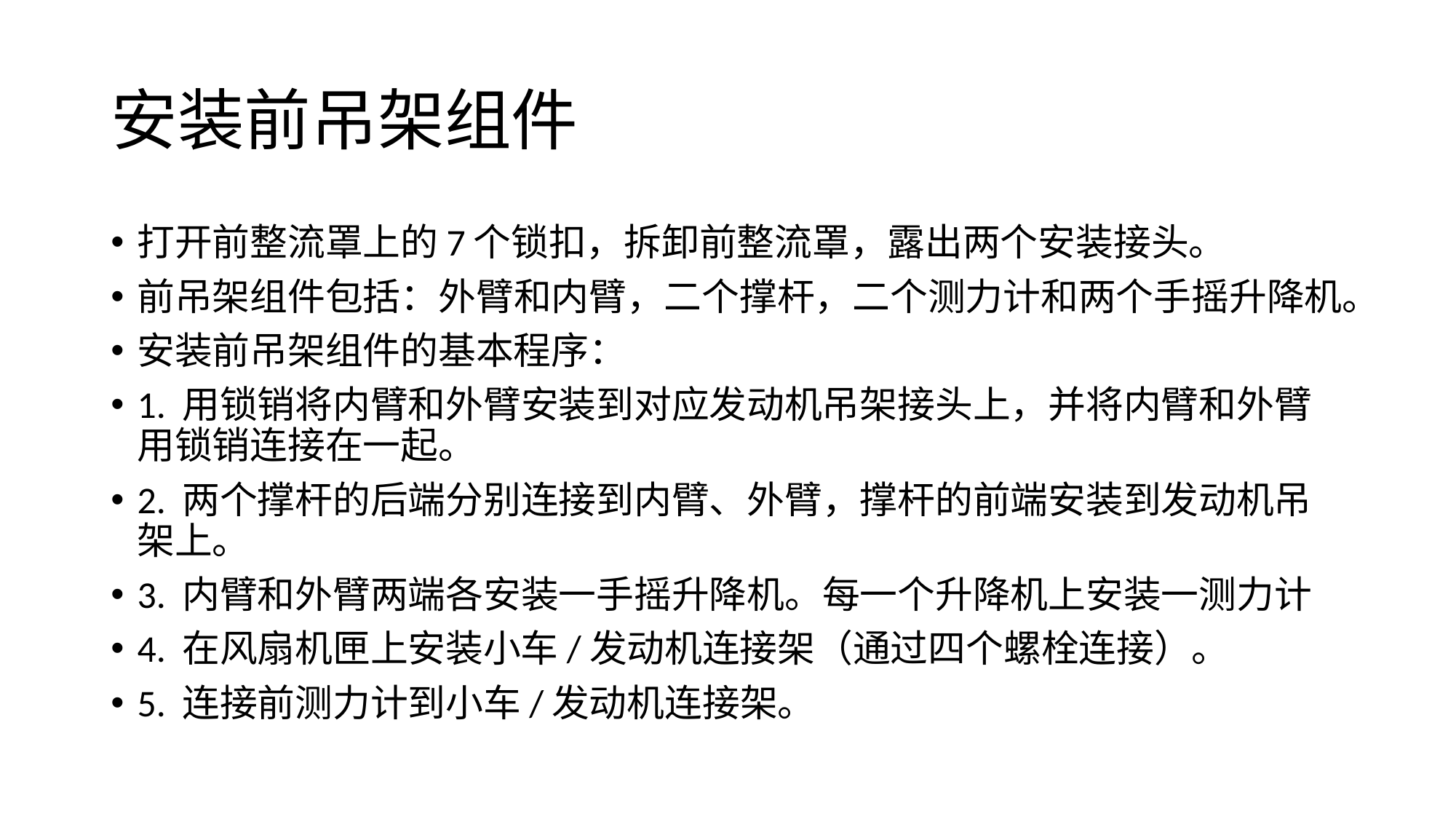

# 安装前吊架组件
打开前整流罩上的7个锁扣，拆卸前整流罩，露出两个安装接头。
前吊架组件包括：外臂和内臂，二个撑杆，二个测力计和两个手摇升降机。
安装前吊架组件的基本程序：
1. 用锁销将内臂和外臂安装到对应发动机吊架接头上，并将内臂和外臂用锁销连接在一起。
2. 两个撑杆的后端分别连接到内臂、外臂，撑杆的前端安装到发动机吊架上。
3. 内臂和外臂两端各安装一手摇升降机。每一个升降机上安装一测力计
4. 在风扇机匣上安装小车/发动机连接架（通过四个螺栓连接）。
5. 连接前测力计到小车/发动机连接架。